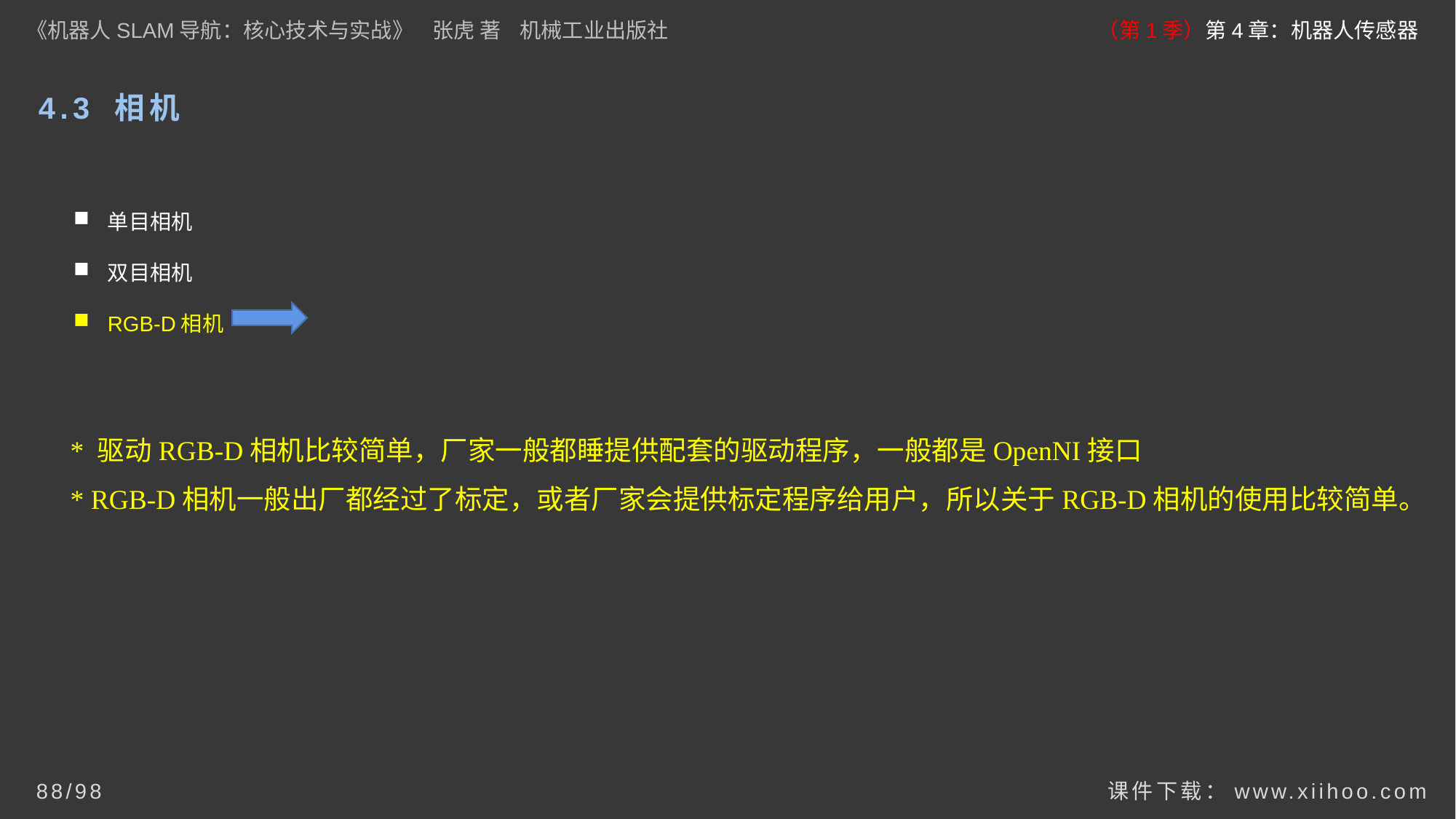

《机器人SLAM导航：核心技术与实战》    张虎 著    机械工业出版社
（第1季）第4章：机器人传感器
# 4.3 相机
单目相机
双目相机
RGB-D相机

* 驱动RGB-D相机比较简单，厂家一般都睡提供配套的驱动程序，一般都是OpenNI接口
* RGB-D相机一般出厂都经过了标定，或者厂家会提供标定程序给用户，所以关于RGB-D相机的使用比较简单。
课件下载：www.xiihoo.com
88/98